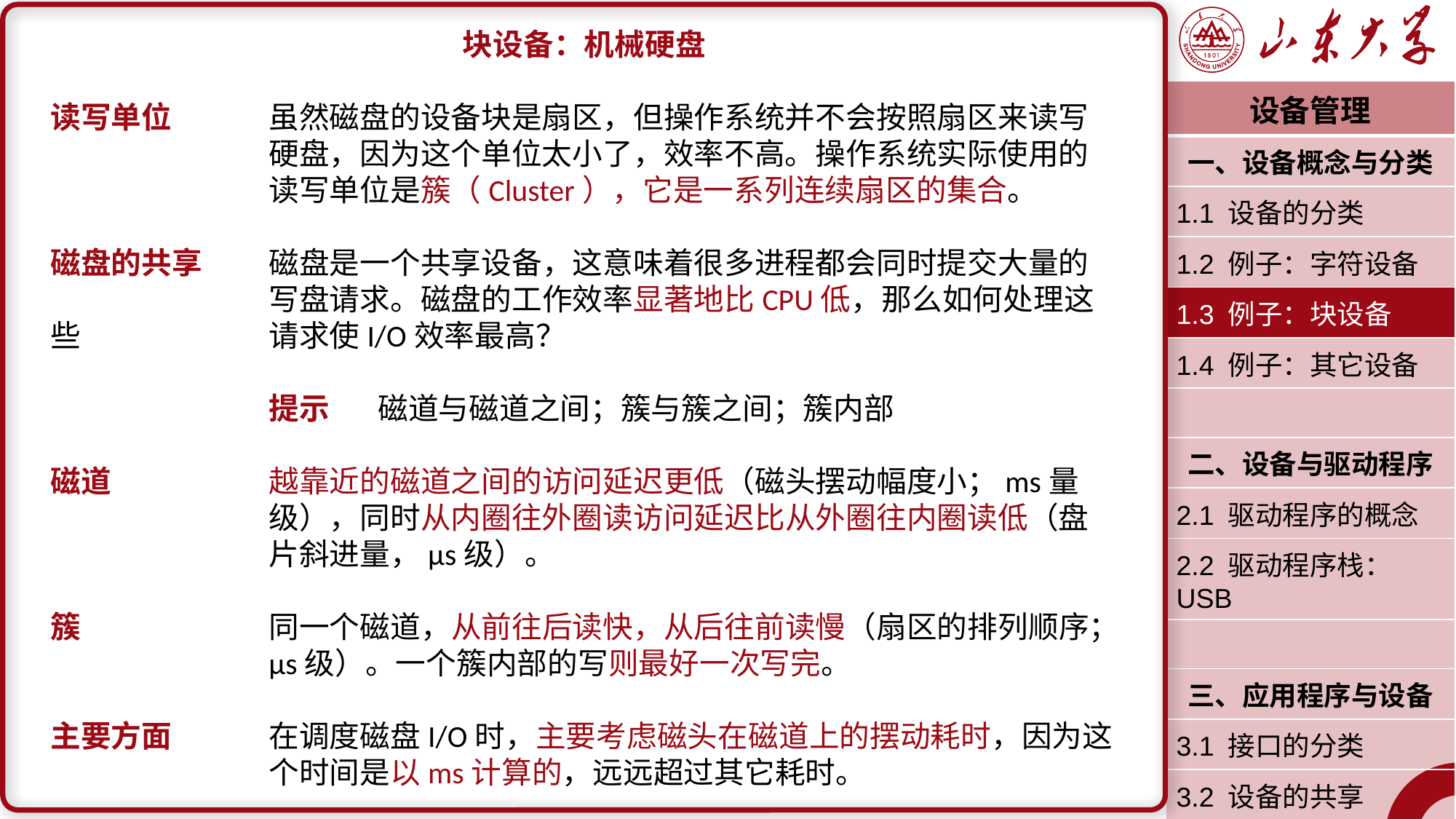

块设备：机械硬盘

读写单位	虽然磁盘的设备块是扇区，但操作系统并不会按照扇区来读写		硬盘，因为这个单位太小了，效率不高。操作系统实际使用的		读写单位是簇（Cluster），它是一系列连续扇区的集合。

磁盘的共享	磁盘是一个共享设备，这意味着很多进程都会同时提交大量的		写盘请求。磁盘的工作效率显著地比CPU低，那么如何处理这些		请求使I/O效率最高？

		提示	磁道与磁道之间；簇与簇之间；簇内部

磁道		越靠近的磁道之间的访问延迟更低（磁头摆动幅度小；ms量		级），同时从内圈往外圈读访问延迟比从外圈往内圈读低（盘		片斜进量，μs级）。

簇		同一个磁道，从前往后读快，从后往前读慢（扇区的排列顺序；		μs级）。一个簇内部的写则最好一次写完。

主要方面	在调度磁盘I/O时，主要考虑磁头在磁道上的摆动耗时，因为这		个时间是以ms计算的，远远超过其它耗时。
| 设备管理 |
| --- |
| 一、设备概念与分类 |
| 1.1 设备的分类 |
| 1.2 例子：字符设备 |
| 1.3 例子：块设备 |
| 1.4 例子：其它设备 |
|  |
| 二、设备与驱动程序 |
| 2.1 驱动程序的概念 |
| 2.2 驱动程序栈：USB |
|  |
| 三、应用程序与设备 |
| 3.1 接口的分类 |
| 3.2 设备的共享 |
| 潘润宇 2023.04 |